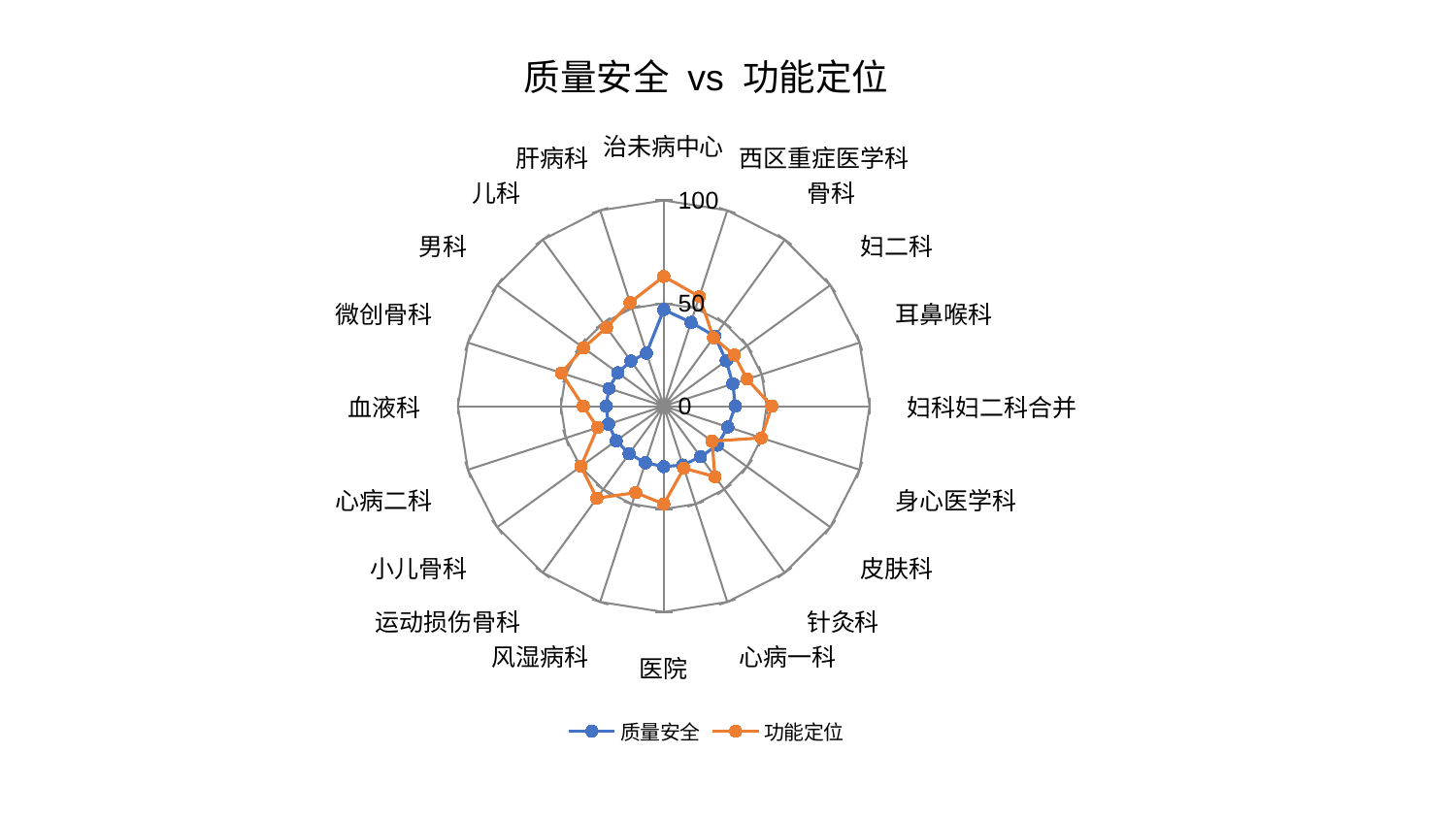

### Chart: 质量安全 vs 功能定位

| Category | 质量安全 | 功能定位 |
|---|---|---|
| 治未病中心 | 46.899537053593775 | 63.0777966623633 |
| 西区重症医学科 | 42.80024960057899 | 55.99282897333516 |
| 骨科 | 42.10950984060317 | 41.12222139731666 |
| 妇二科 | 37.531722536605706 | 42.33490250391154 |
| 耳鼻喉科 | 35.28143955553917 | 42.56796671111704 |
| 妇科妇二科合并 | 34.813688671598655 | 52.51784419925859 |
| 身心医学科 | 32.73598697858917 | 49.87594310398761 |
| 皮肤科 | 32.23063679701193 | 28.978714744066885 |
| 针灸科 | 30.388383248553605 | 42.36824063743739 |
| 心病一科 | 30.08519148227399 | 31.727156106598184 |
| 医院 | 29.358792742282596 | 47.499273120177996 |
| 风湿病科 | 28.894512315128388 | 44.189195464535416 |
| 运动损伤骨科 | 28.56826061537448 | 55.24931929482064 |
| 小儿骨科 | 28.56049562426144 | 49.757076118720036 |
| 心病二科 | 28.24858382206984 | 33.8157817821445 |
| 血液科 | 28.035710529434887 | 39.07758999792963 |
| 微创骨科 | 27.956826360570687 | 52.3033361381372 |
| 男科 | 27.610990587843638 | 48.19635811039659 |
| 儿科 | 27.175731953318056 | 47.274004803277954 |
| 肝病科 | 27.129640884623022 | 52.93824771853858 |
6